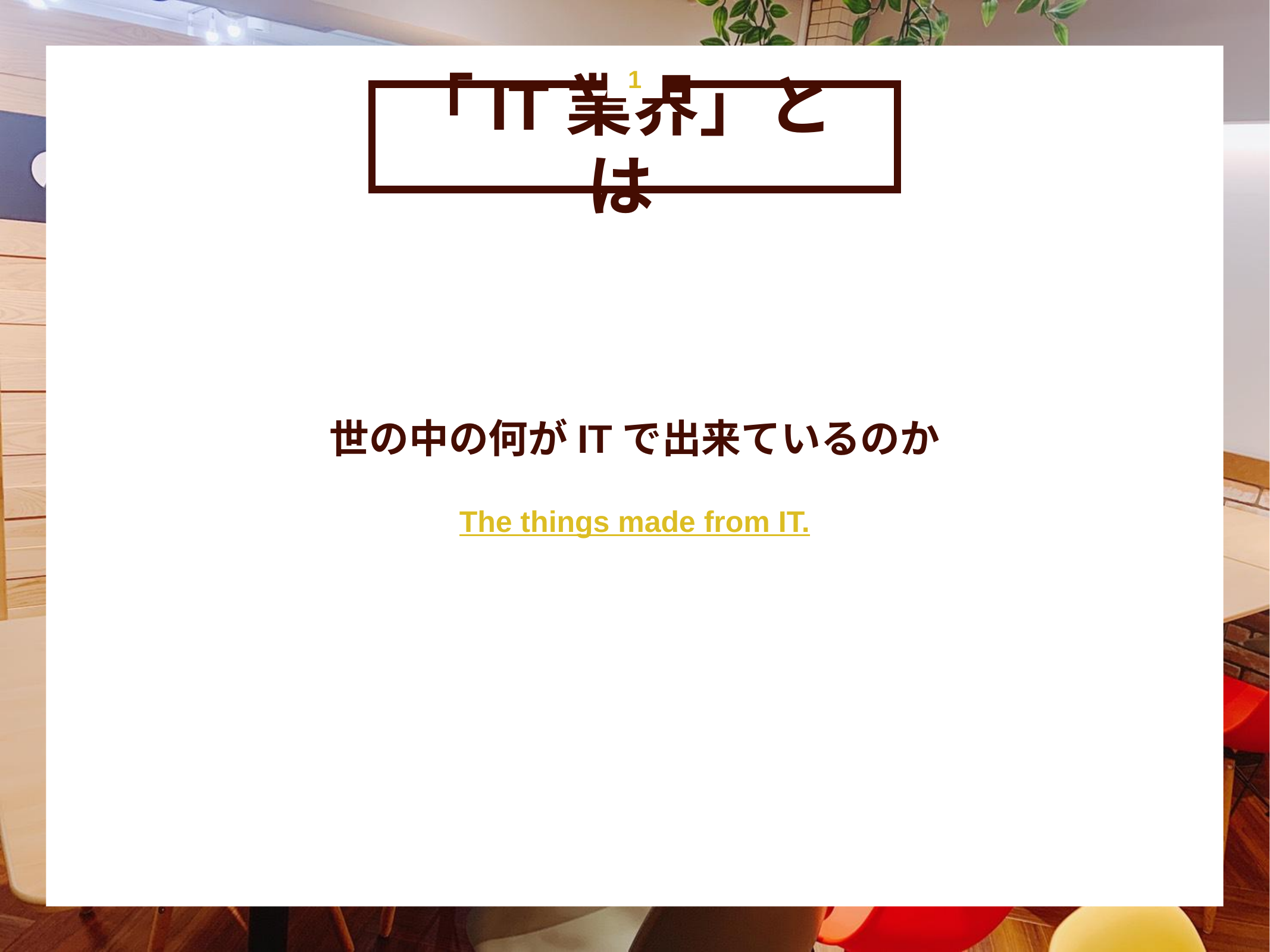

1

「IT業界」とは
世の中の何がITで出来ているのか

The things made from IT.